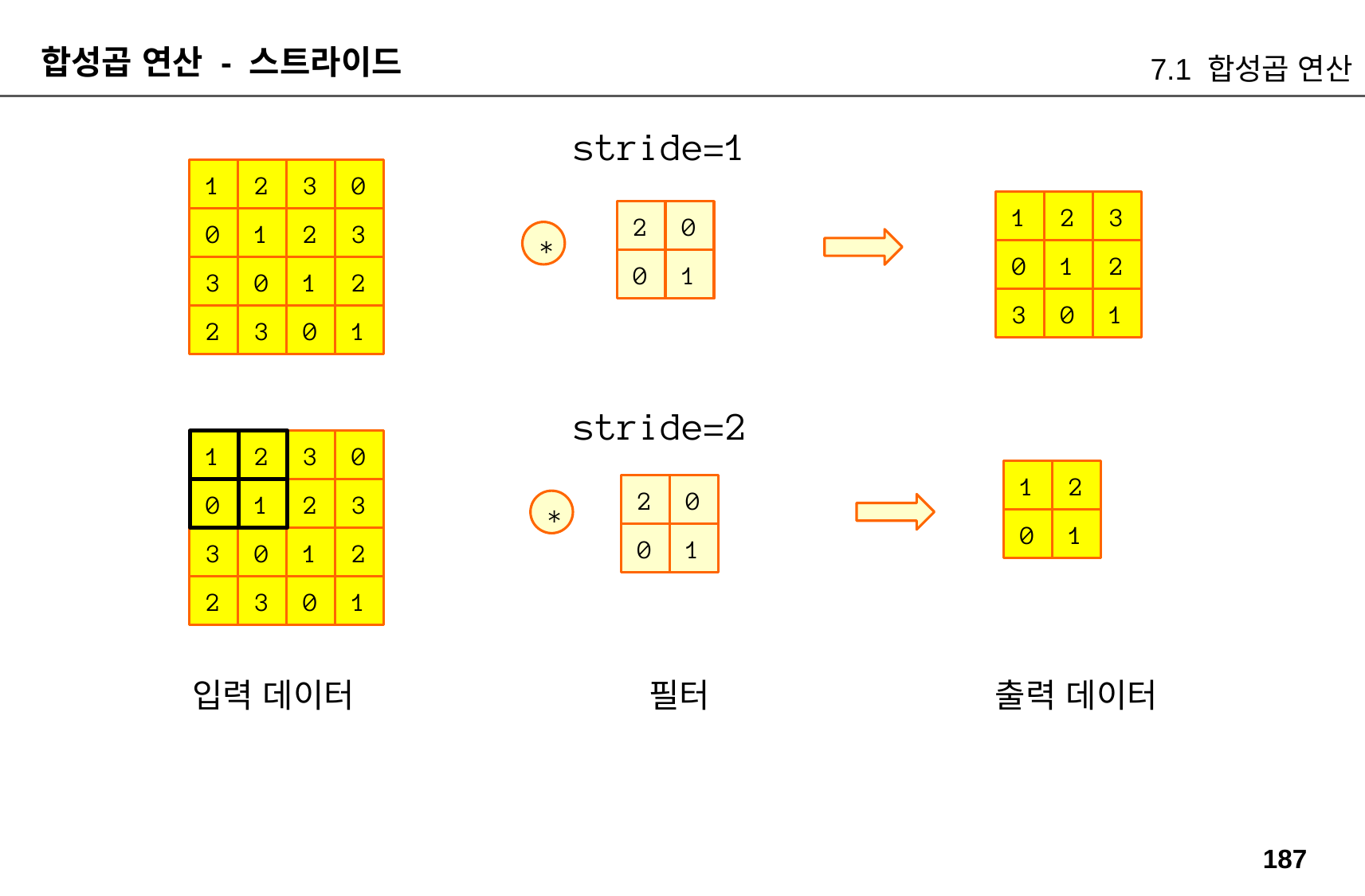

합성곱 연산 - 스트라이드
7.1 합성곱 연산
stride=1
1
2
3
0
1
2
3
2
0
0
1
0
1
2
3
*

0
1
2
3
0
1
2
3
0
1
2
3
0
1
stride=2
1
2
3
0

1
2
2
0
0
1
0
1
2
3
*

0
1
3
0
1
2
2
3
0
1
입력 데이터
필터
출력 데이터